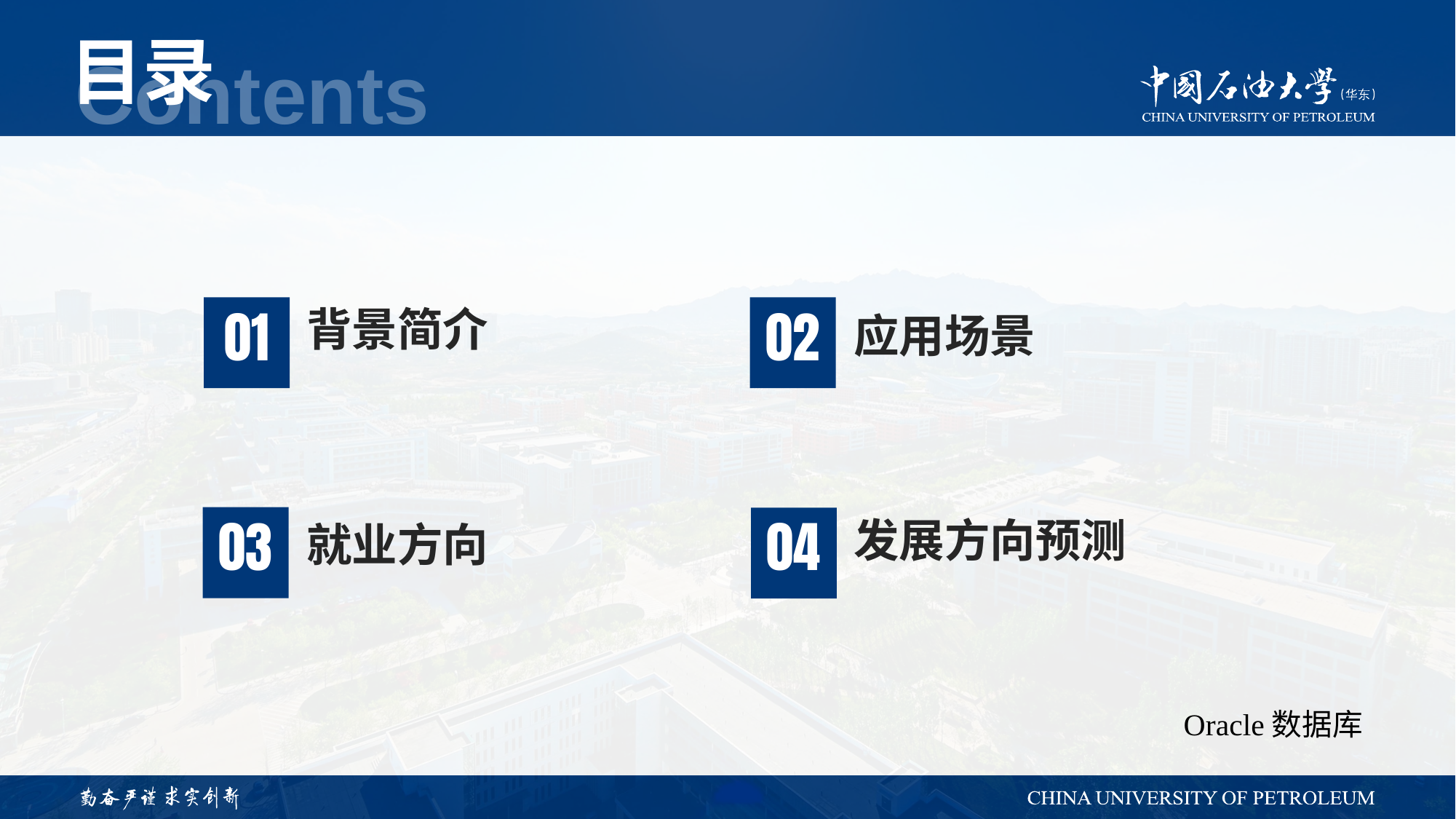

01
02
背景简介

应用场景
03
04
发展方向预测
就业方向
Oracle数据库